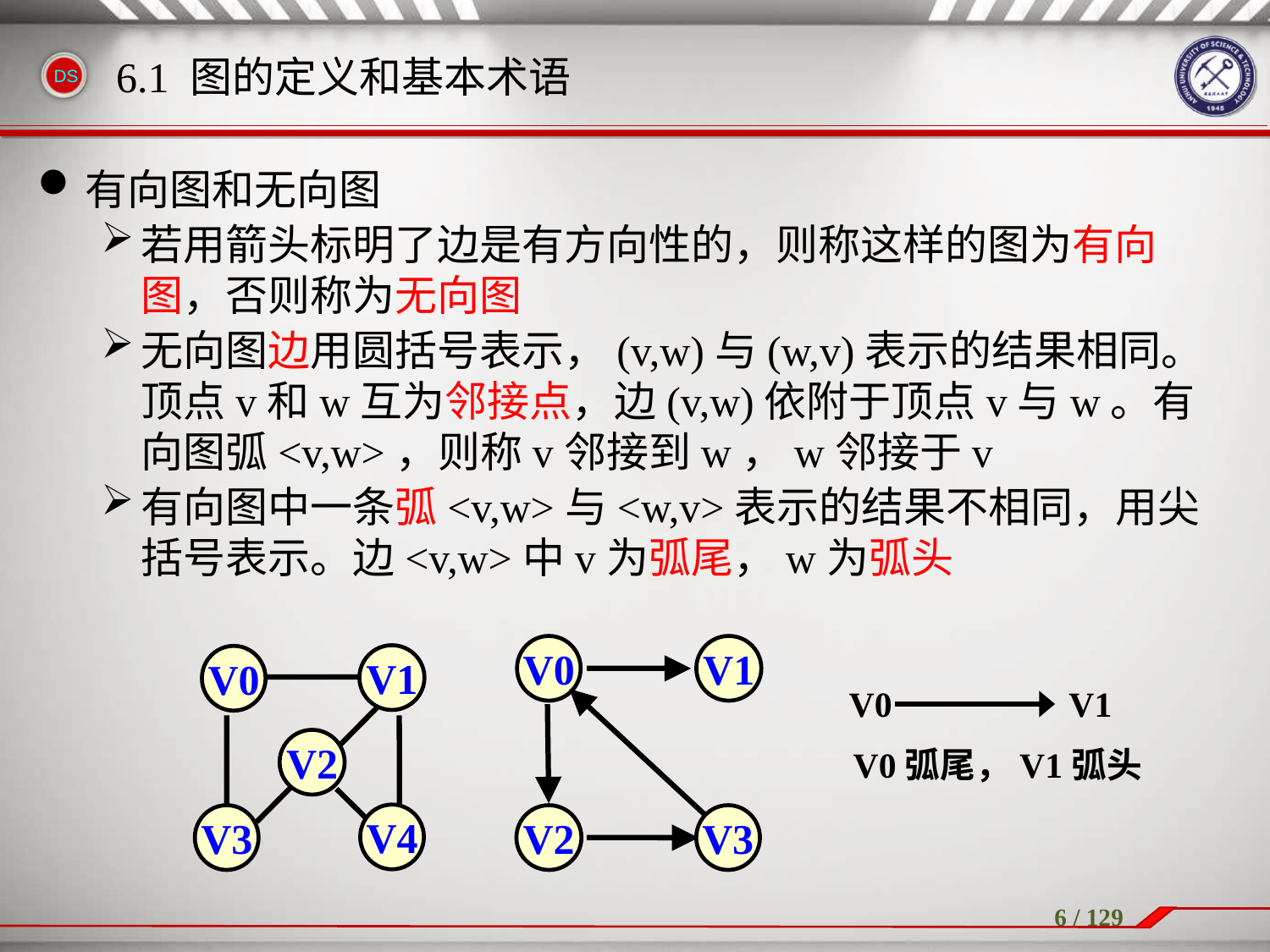

有向图和无向图
若用箭头标明了边是有方向性的，则称这样的图为有向图，否则称为无向图
无向图边用圆括号表示，(v,w)与(w,v)表示的结果相同。顶点v和w互为邻接点，边(v,w)依附于顶点v与w。有向图弧<v,w>，则称v邻接到w，w邻接于v
有向图中一条弧<v,w>与<w,v>表示的结果不相同，用尖括号表示。边<v,w>中v为弧尾，w为弧头
6.1 图的定义和基本术语
V0
V1

V2
V3

V1
V0

V2
V4
V3
V0
V1
V0弧尾，V1弧头